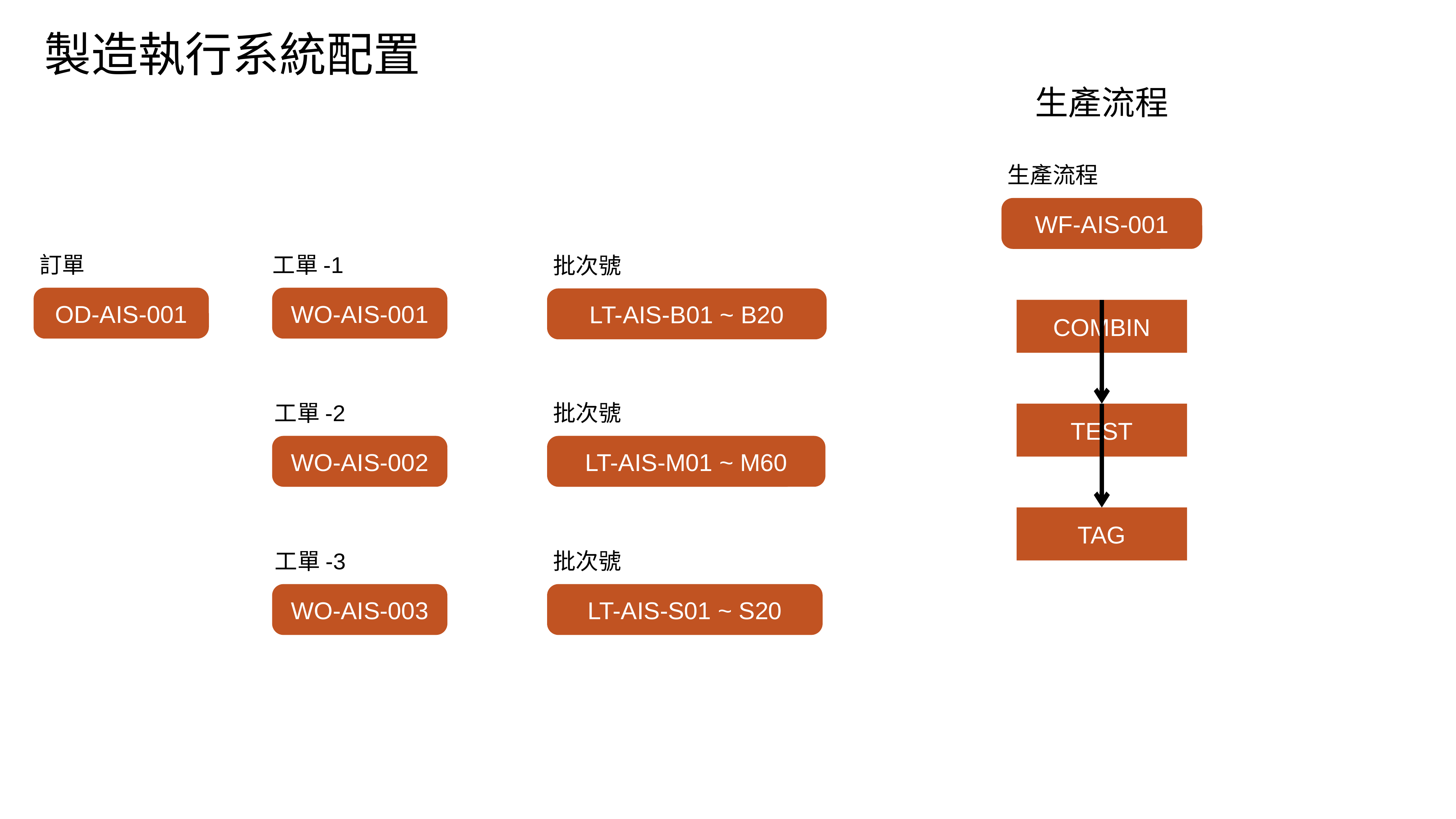

製造執行系統配置
生產流程
生產流程
WF-AIS-001
工單-1
訂單
批次號
OD-AIS-001
WO-AIS-001
LT-AIS-B01 ~ B20
COMBIN
工單-2
批次號
TEST
WO-AIS-002
LT-AIS-M01 ~ M60
TAG
工單-3
批次號
WO-AIS-003
LT-AIS-S01 ~ S20